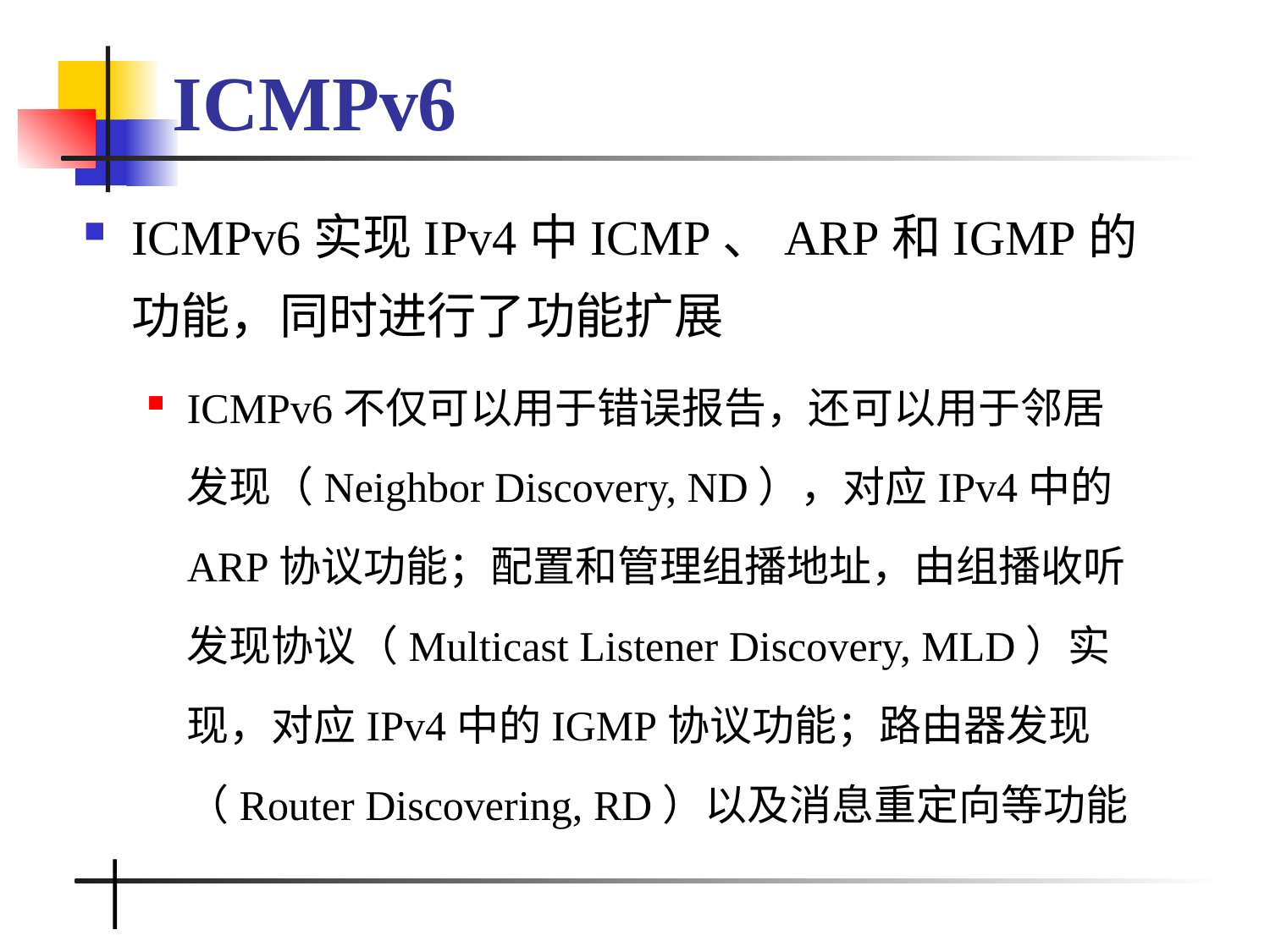

# ICMPv6
ICMPv6实现IPv4中ICMP、ARP和IGMP的功能，同时进行了功能扩展
ICMPv6不仅可以用于错误报告，还可以用于邻居发现（Neighbor Discovery, ND），对应IPv4中的ARP协议功能；配置和管理组播地址，由组播收听发现协议（Multicast Listener Discovery, MLD）实现，对应IPv4中的IGMP协议功能；路由器发现（Router Discovering, RD）以及消息重定向等功能